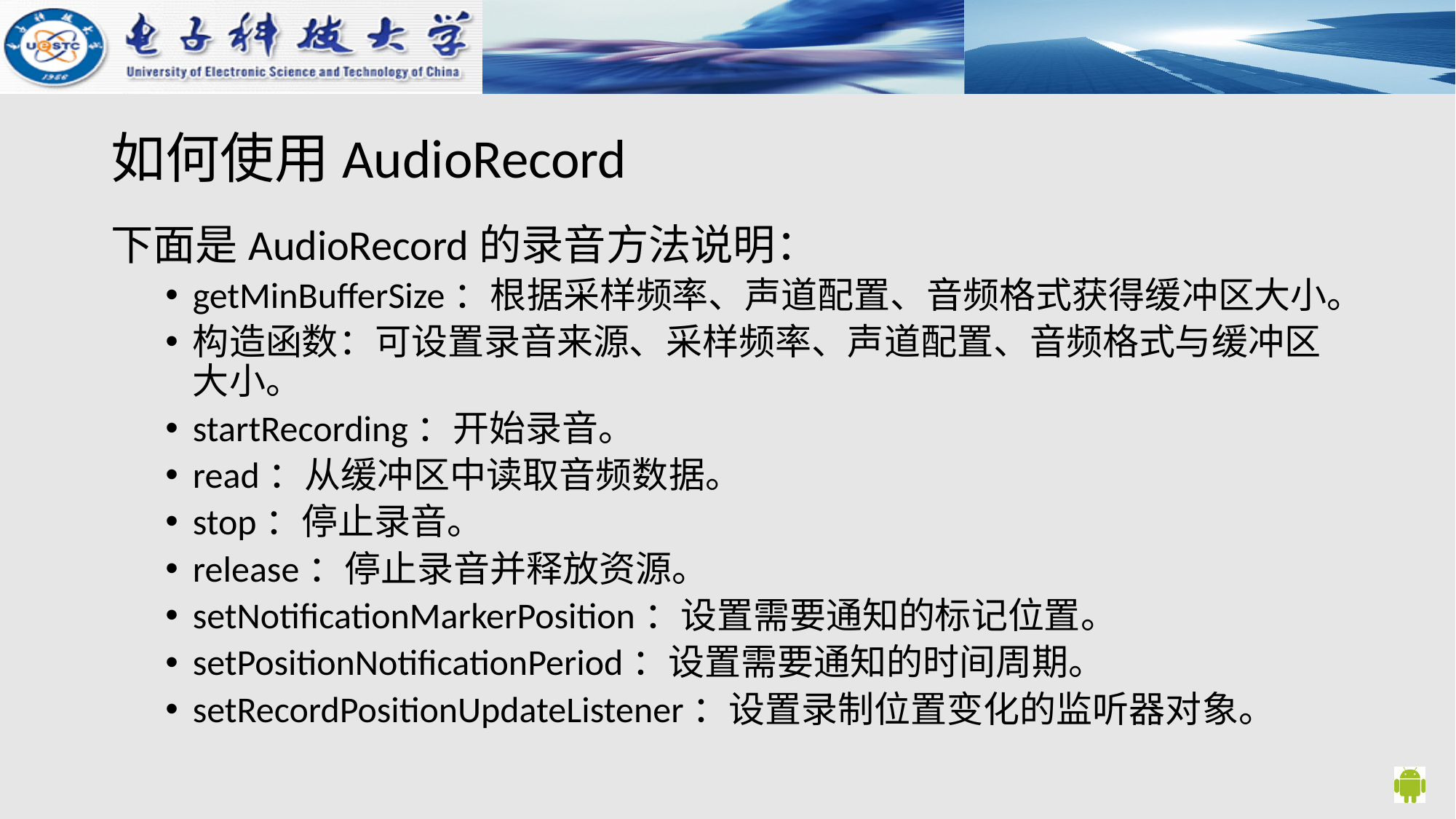

# 如何使用AudioRecord
下面是AudioRecord的录音方法说明：
getMinBufferSize：根据采样频率、声道配置、音频格式获得缓冲区大小。
构造函数：可设置录音来源、采样频率、声道配置、音频格式与缓冲区大小。
startRecording：开始录音。
read：从缓冲区中读取音频数据。
stop：停止录音。
release：停止录音并释放资源。
setNotificationMarkerPosition：设置需要通知的标记位置。
setPositionNotificationPeriod：设置需要通知的时间周期。
setRecordPositionUpdateListener：设置录制位置变化的监听器对象。